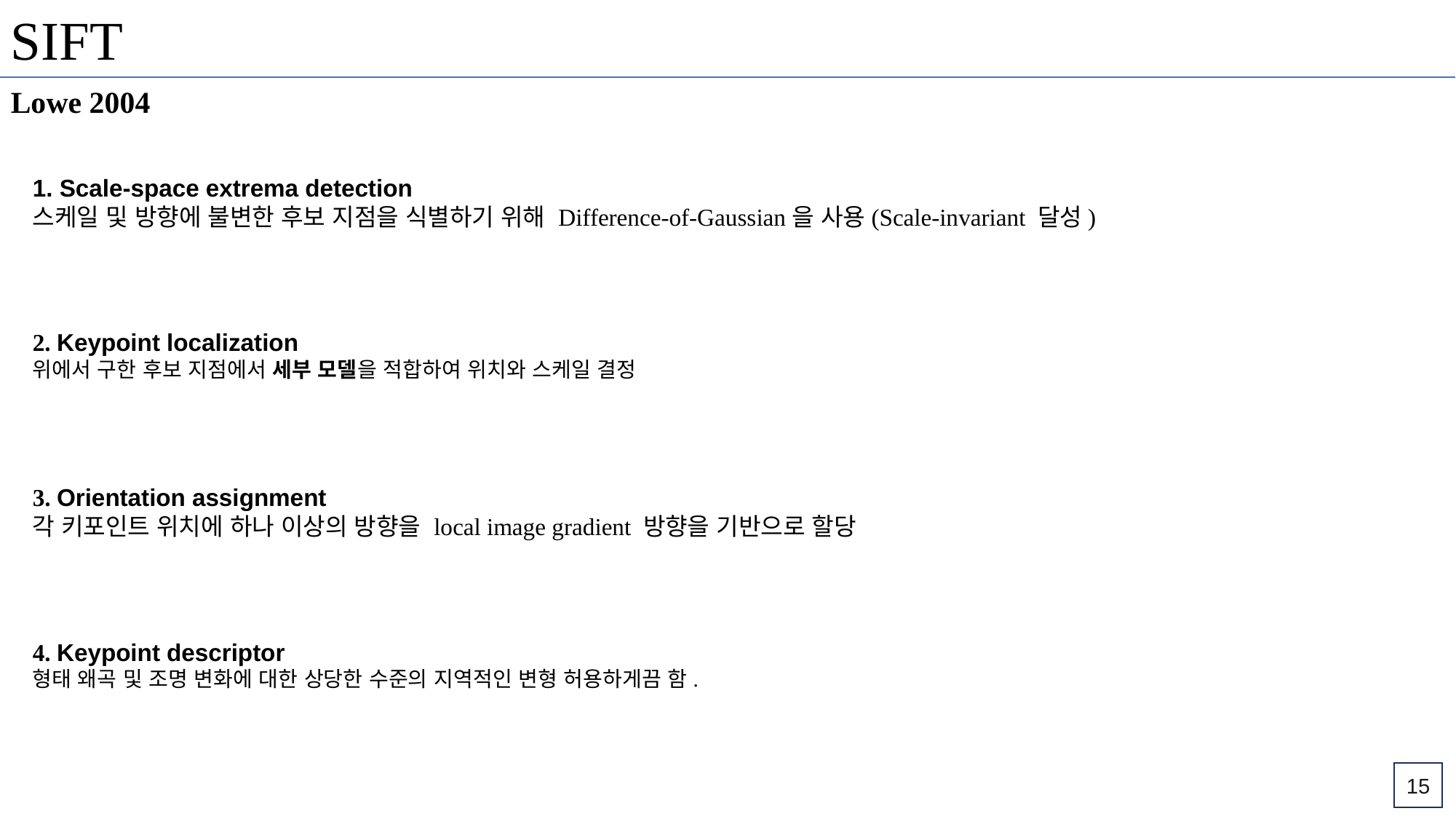

SIFT
Lowe 2004
1. Scale-space extrema detection
스케일 및 방향에 불변한 후보 지점을 식별하기 위해 Difference-of-Gaussian을 사용(Scale-invariant 달성)
2. Keypoint localization
위에서 구한 후보 지점에서 세부 모델을 적합하여 위치와 스케일 결정
3. Orientation assignment
각 키포인트 위치에 하나 이상의 방향을 local image gradient 방향을 기반으로 할당
4. Keypoint descriptor
형태 왜곡 및 조명 변화에 대한 상당한 수준의 지역적인 변형 허용하게끔 함.
15